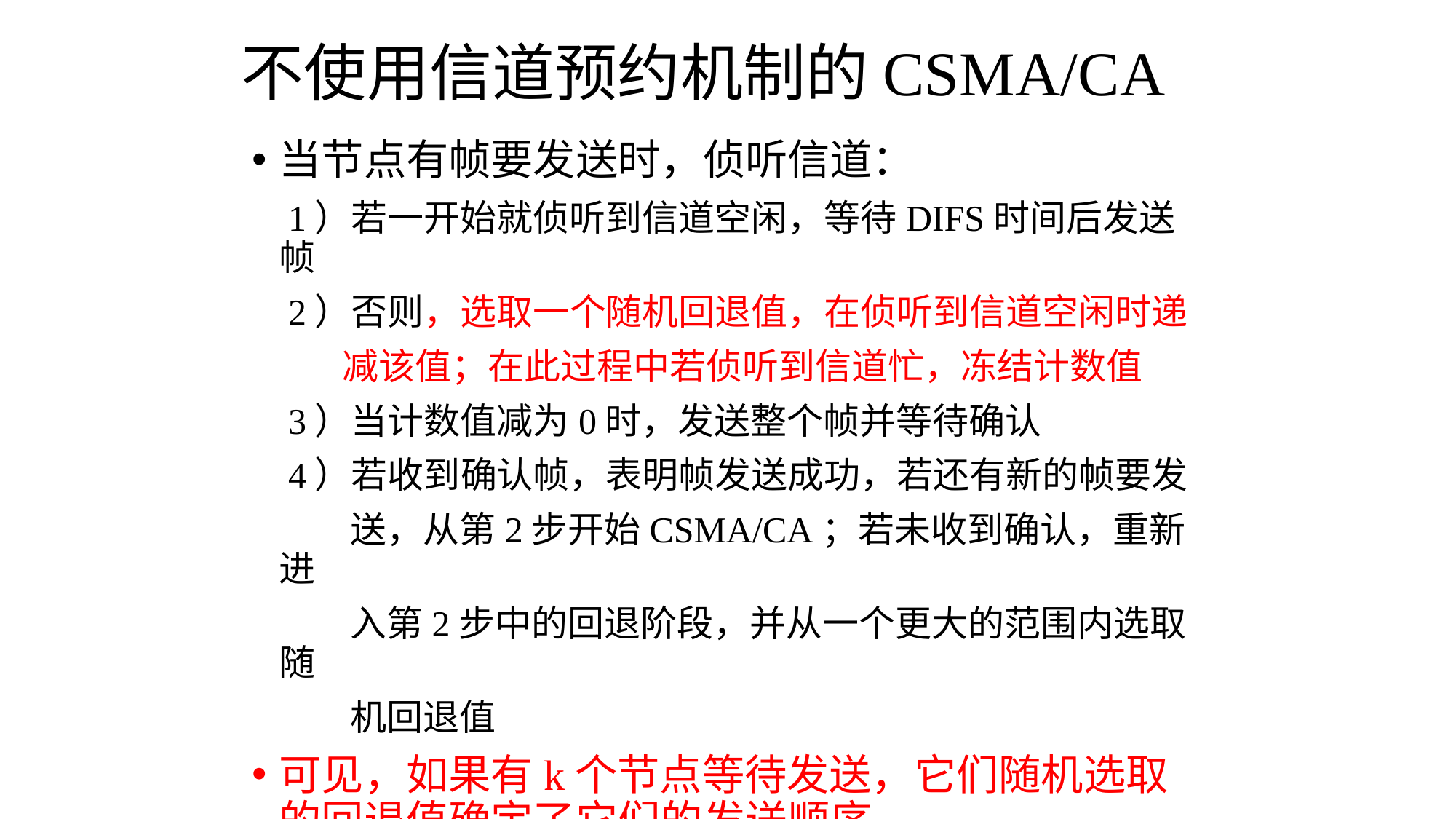

# 不使用信道预约机制的CSMA/CA
当节点有帧要发送时，侦听信道：
    1）若一开始就侦听到信道空闲，等待DIFS时间后发送帧
    2）否则，选取一个随机回退值，在侦听到信道空闲时递
          减该值；在此过程中若侦听到信道忙，冻结计数值
    3）当计数值减为0时，发送整个帧并等待确认
    4）若收到确认帧，表明帧发送成功，若还有新的帧要发
           送，从第2步开始CSMA/CA；若未收到确认，重新进
           入第2步中的回退阶段，并从一个更大的范围内选取随
           机回退值
可见，如果有k个节点等待发送，它们随机选取的回退值确定了它们的发送顺序